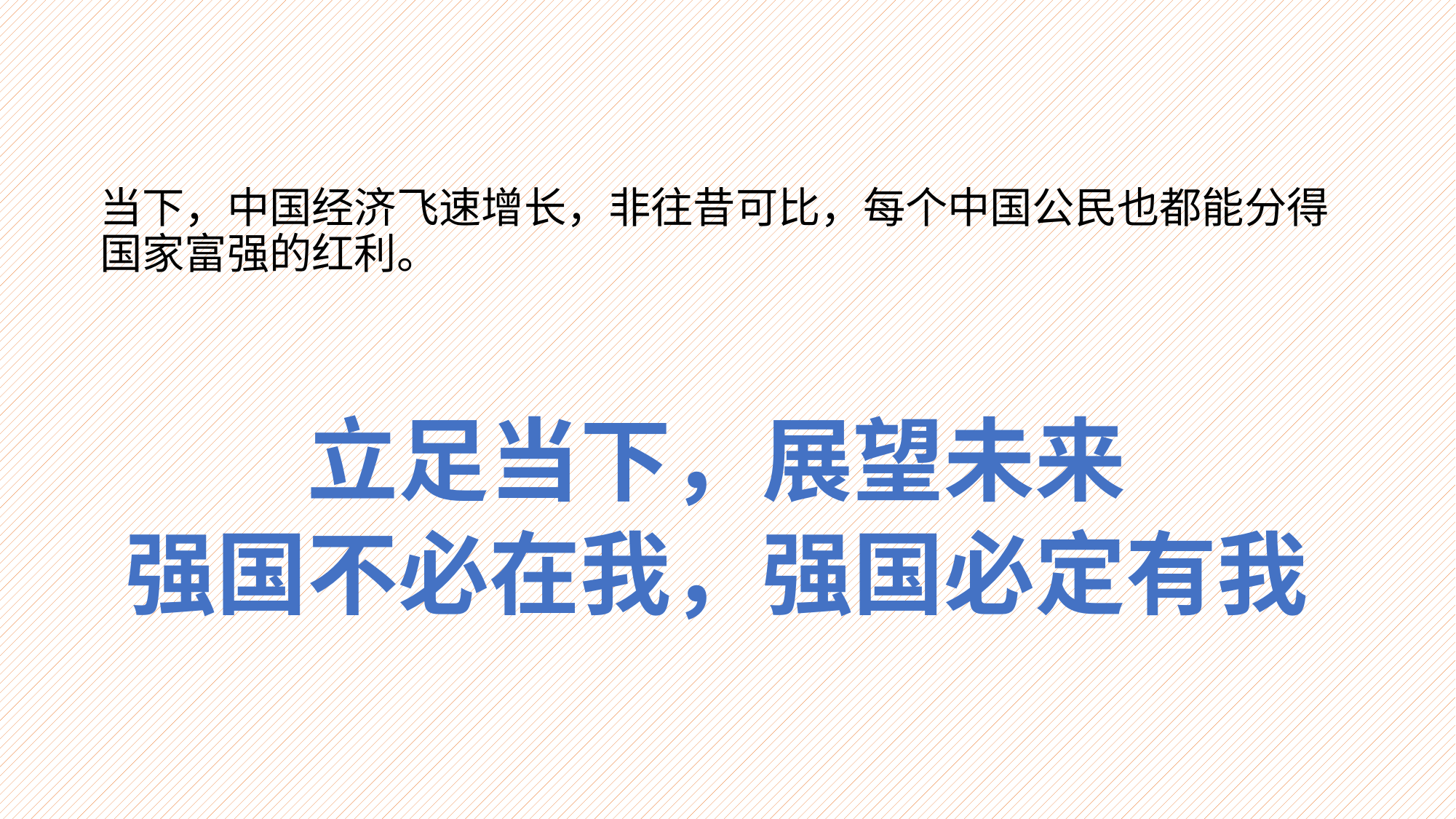

当下，中国经济飞速增长，非往昔可比，每个中国公民也都能分得国家富强的红利。

立足当下，展望未来
强国不必在我，强国必定有我